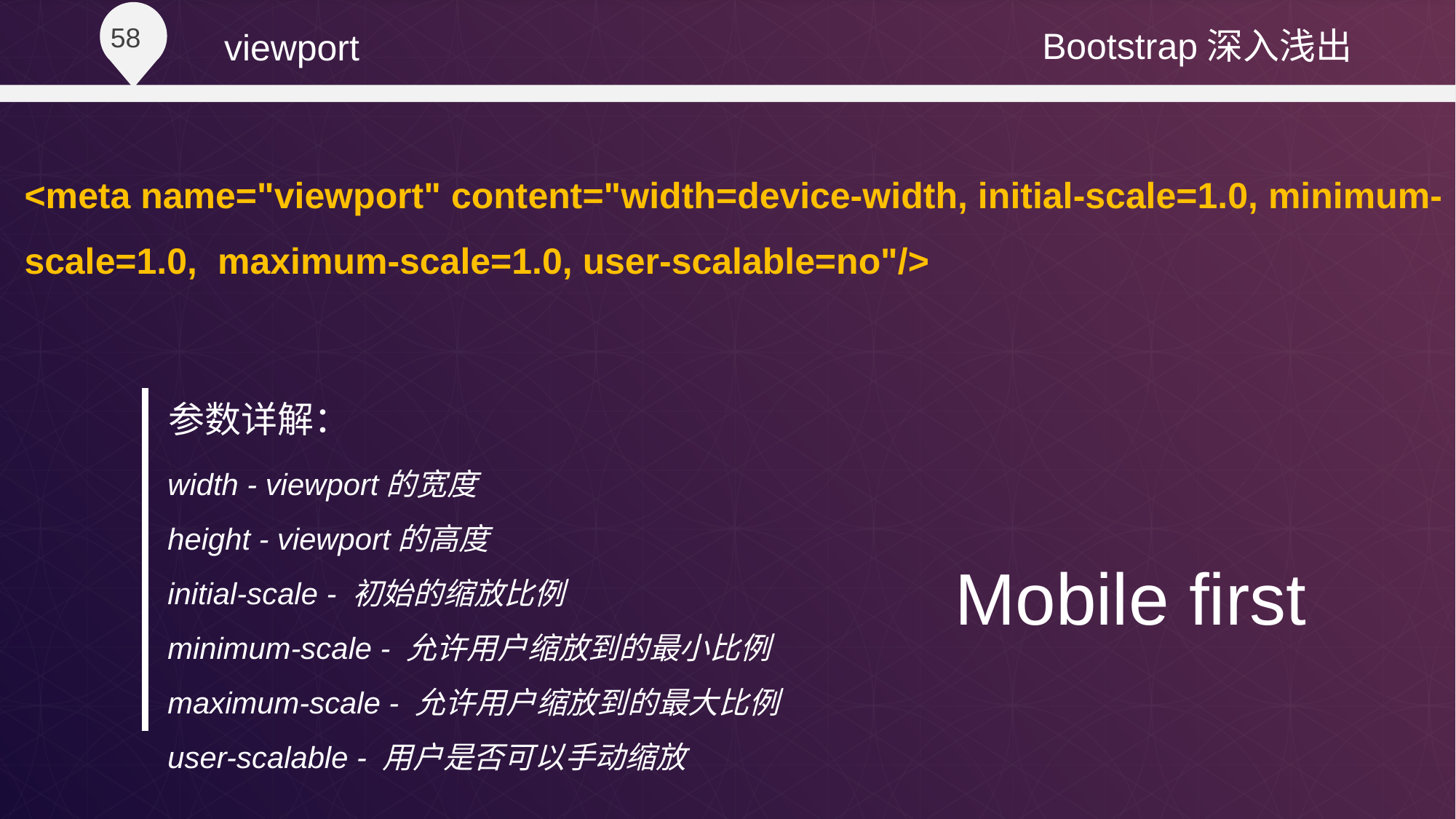

viewport
<meta name="viewport" content="width=device-width, initial-scale=1.0, minimum-scale=1.0,  maximum-scale=1.0, user-scalable=no"/>
参数详解：
width - viewport的宽度
height - viewport的高度
initial-scale - 初始的缩放比例
minimum-scale - 允许用户缩放到的最小比例
maximum-scale - 允许用户缩放到的最大比例
user-scalable - 用户是否可以手动缩放
Mobile first